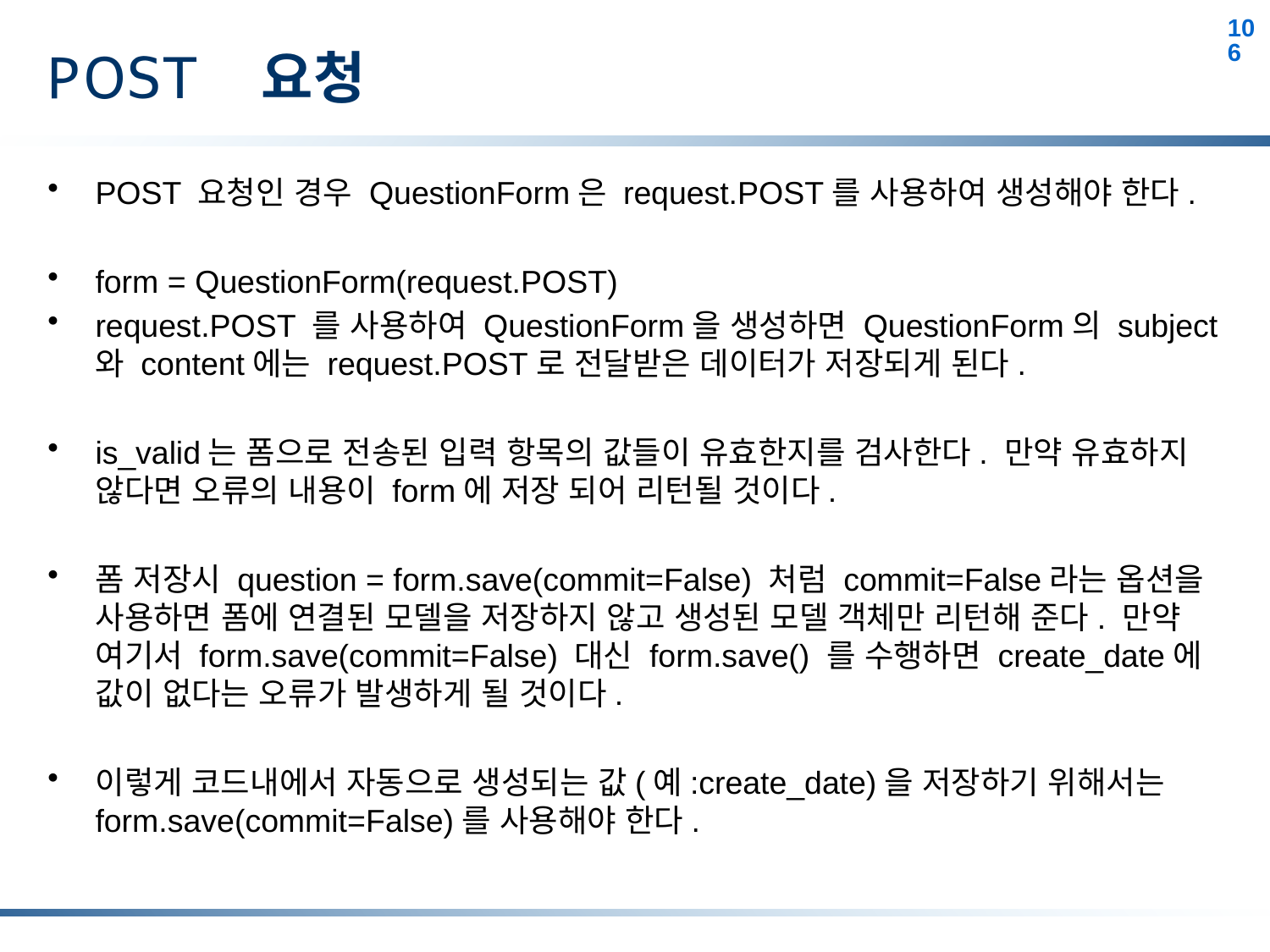

# POST   요청
POST 요청인 경우 QuestionForm은 request.POST를 사용하여 생성해야 한다.

form = QuestionForm(request.POST)
request.POST 를 사용하여 QuestionForm을 생성하면 QuestionForm의 subject와 content에는 request.POST로 전달받은 데이터가 저장되게 된다.

is_valid는 폼으로 전송된 입력 항목의 값들이 유효한지를 검사한다. 만약 유효하지 않다면 오류의 내용이 form에 저장 되어 리턴될 것이다.

폼 저장시 question = form.save(commit=False) 처럼 commit=False라는 옵션을 사용하면 폼에 연결된 모델을 저장하지 않고 생성된 모델 객체만 리턴해 준다. 만약 여기서 form.save(commit=False) 대신 form.save() 를 수행하면 create_date에 값이 없다는 오류가 발생하게 될 것이다.

이렇게 코드내에서 자동으로 생성되는 값(예:create_date)을 저장하기 위해서는 form.save(commit=False)를 사용해야 한다.